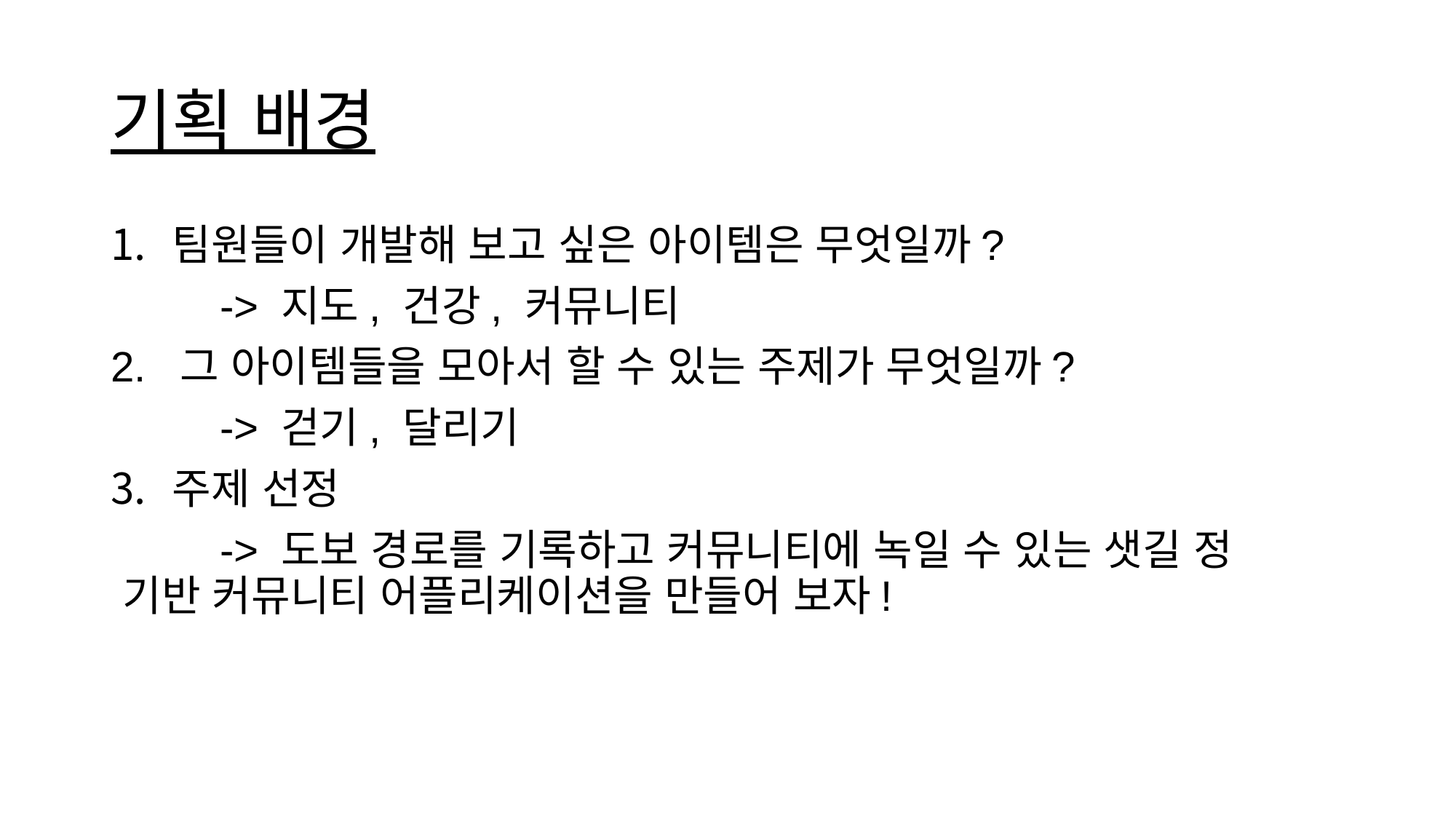

# 기획 배경
팀원들이 개발해 보고 싶은 아이템은 무엇일까?
	-> 지도, 건강, 커뮤니티
2.  그 아이템들을 모아서 할 수 있는 주제가 무엇일까?
	-> 걷기, 달리기
주제 선정
	-> 도보 경로를 기록하고 커뮤니티에 녹일 수 있는 샛길 정	    기반 커뮤니티 어플리케이션을 만들어 보자!